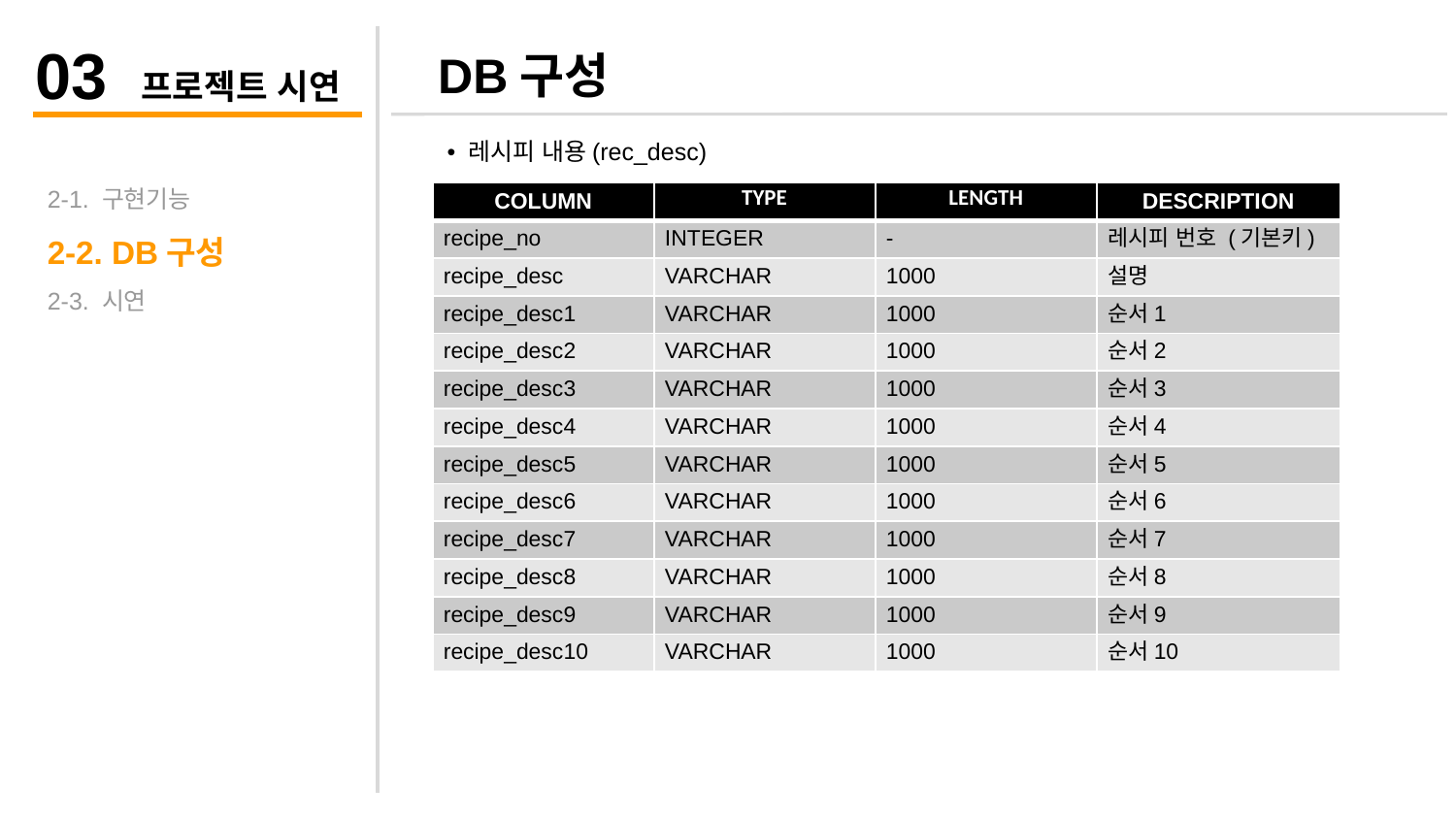

03 프로젝트 시연
DB구성
• 레시피 내용(rec_desc)
2-1. 구현기능
2-2. DB구성
2-3. 시연
| COLUMN | TYPE | LENGTH | DESCRIPTION |
| --- | --- | --- | --- |
| recipe\_no | INTEGER | - | 레시피 번호 (기본키) |
| recipe\_desc | VARCHAR | 1000 | 설명 |
| recipe\_desc1 | VARCHAR | 1000 | 순서1 |
| recipe\_desc2 | VARCHAR | 1000 | 순서2 |
| recipe\_desc3 | VARCHAR | 1000 | 순서3 |
| recipe\_desc4 | VARCHAR | 1000 | 순서4 |
| recipe\_desc5 | VARCHAR | 1000 | 순서5 |
| recipe\_desc6 | VARCHAR | 1000 | 순서6 |
| recipe\_desc7 | VARCHAR | 1000 | 순서7 |
| recipe\_desc8 | VARCHAR | 1000 | 순서8 |
| recipe\_desc9 | VARCHAR | 1000 | 순서9 |
| recipe\_desc10 | VARCHAR | 1000 | 순서10 |